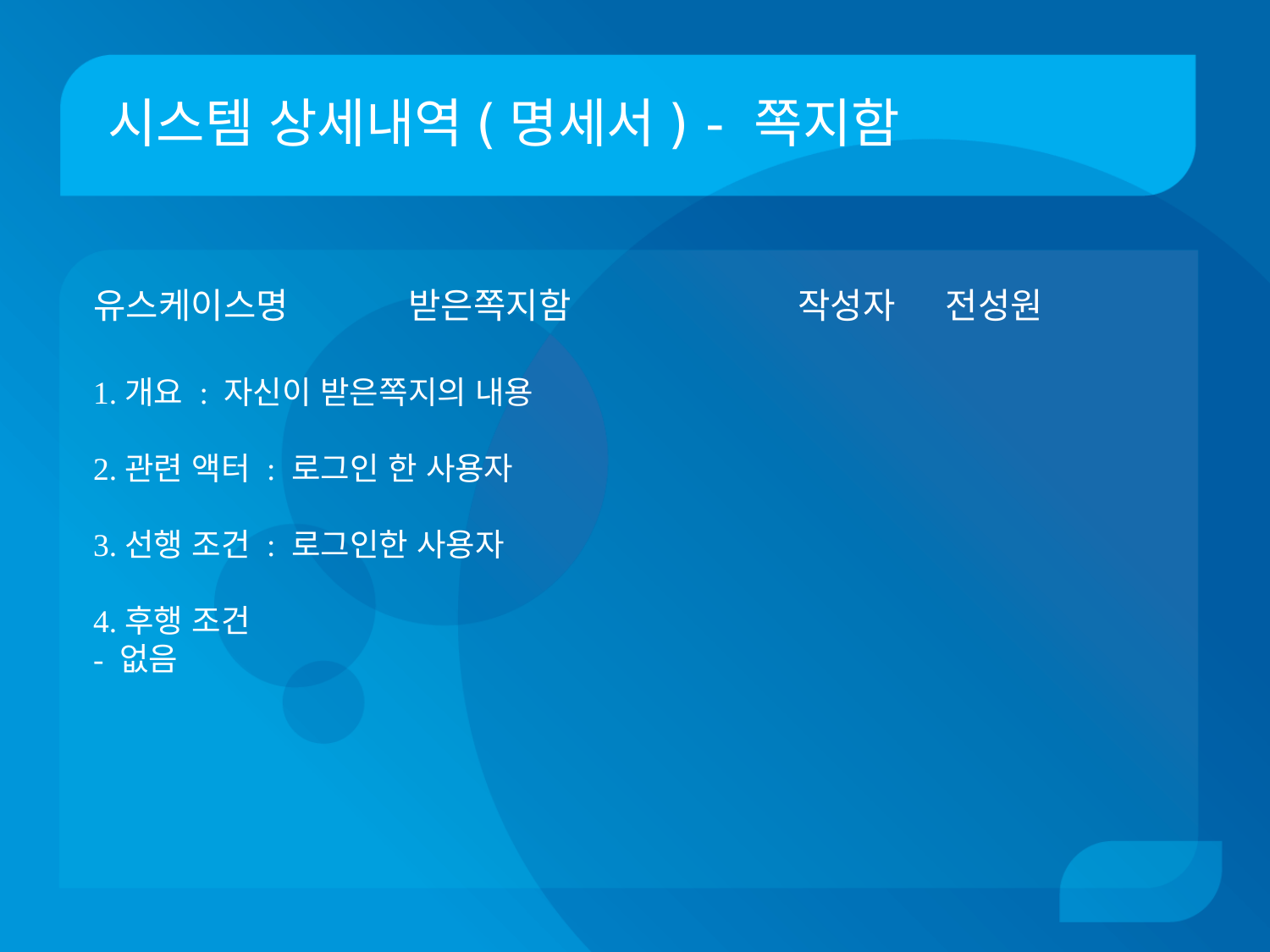

# 시스템 상세내역(명세서) - 쪽지함
유스케이스명            받은쪽지함     	       작성자     전성원
1.개요 : 자신이 받은쪽지의 내용

2.관련 액터 : 로그인 한 사용자

3.선행 조건 : 로그인한 사용자

4.후행 조건
- 없음